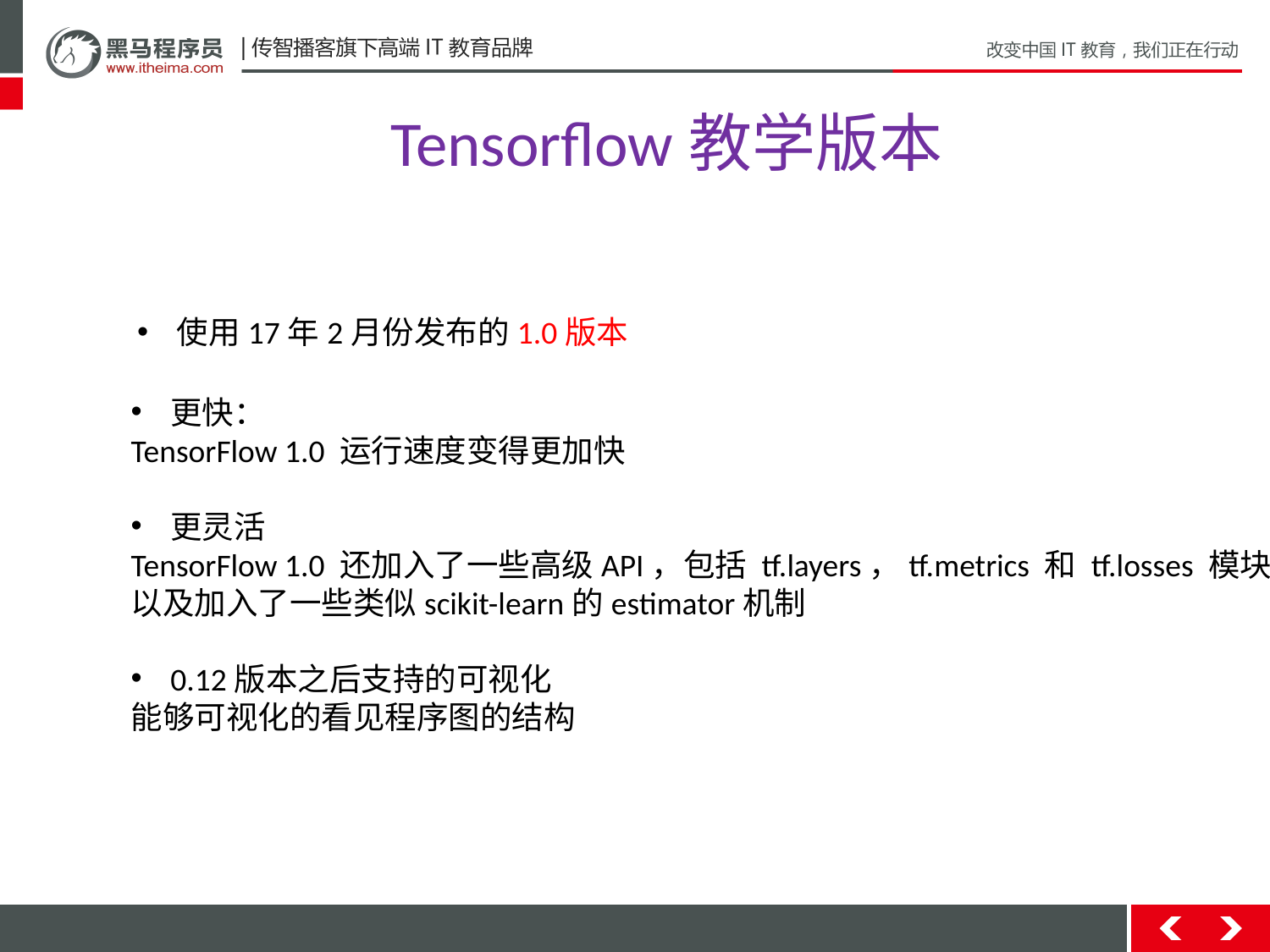

Tensorflow教学版本
使用17年2月份发布的1.0版本
更快：
TensorFlow 1.0 运行速度变得更加快

更灵活
TensorFlow 1.0 还加入了一些高级API，包括 tf.layers，tf.metrics 和 tf.losses 模块。
以及加入了一些类似scikit-learn的estimator机制

0.12版本之后支持的可视化
能够可视化的看见程序图的结构